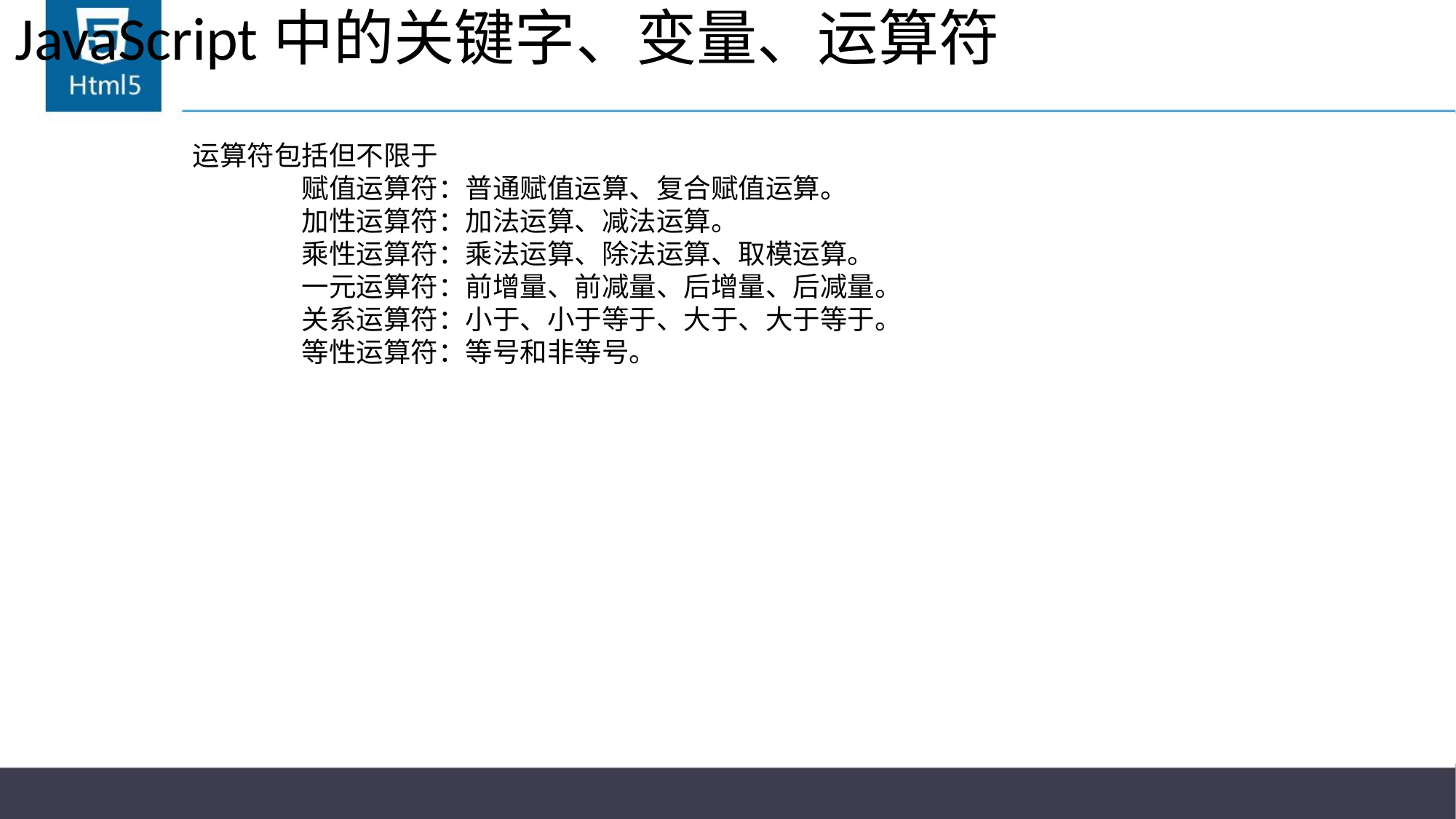

# JavaScript中的关键字、变量、运算符
运算符包括但不限于
	赋值运算符：普通赋值运算、复合赋值运算。
	加性运算符：加法运算、减法运算。
	乘性运算符：乘法运算、除法运算、取模运算。
	一元运算符：前增量、前减量、后增量、后减量。
	关系运算符：小于、小于等于、大于、大于等于。
	等性运算符：等号和非等号。